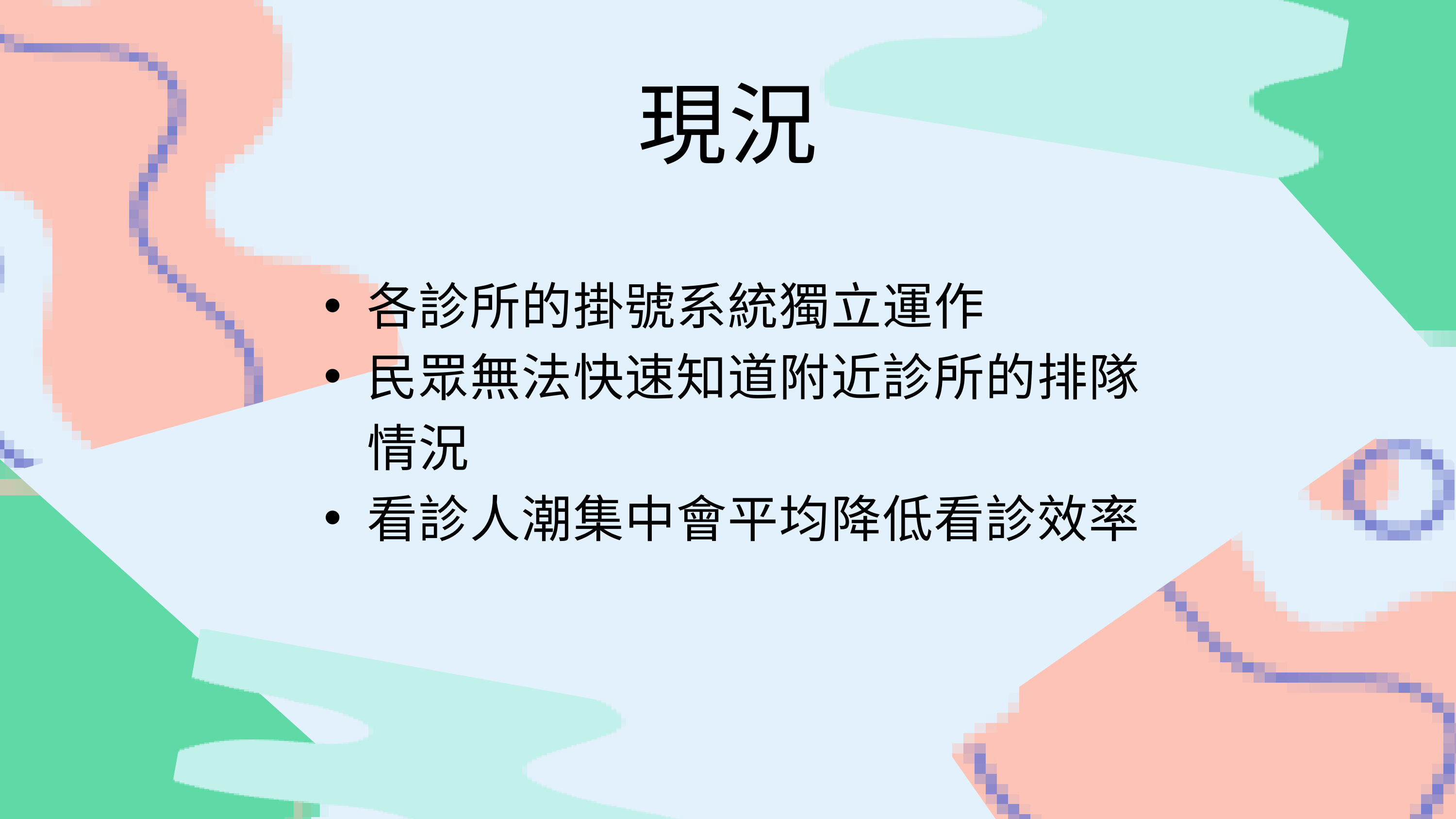

現況
各診所的掛號系統獨立運作
民眾無法快速知道附近診所的排隊情況
看診人潮集中會平均降低看診效率